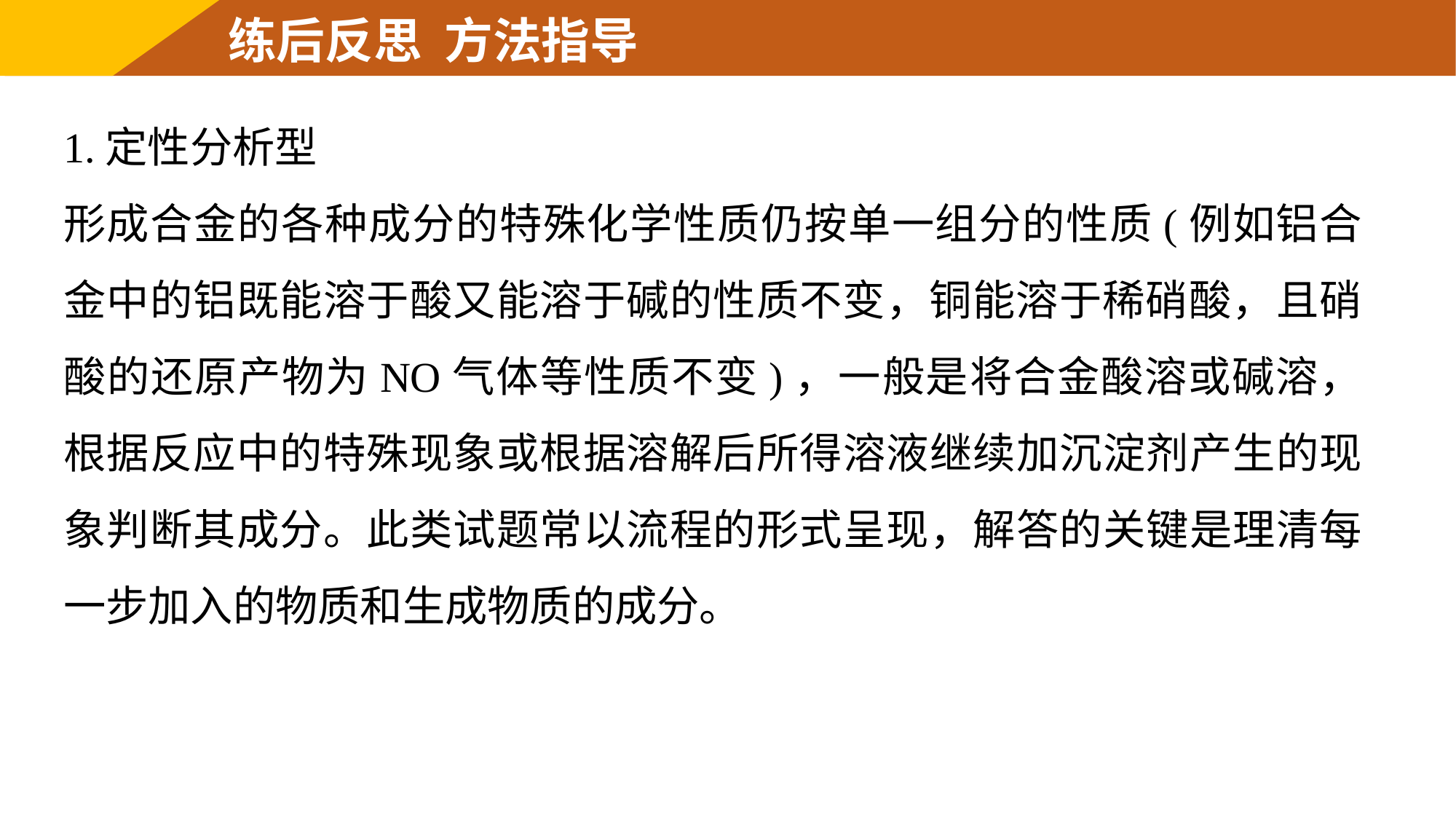

练后反思  方法指导
1.定性分析型
形成合金的各种成分的特殊化学性质仍按单一组分的性质(例如铝合金中的铝既能溶于酸又能溶于碱的性质不变，铜能溶于稀硝酸，且硝酸的还原产物为NO气体等性质不变)，一般是将合金酸溶或碱溶，根据反应中的特殊现象或根据溶解后所得溶液继续加沉淀剂产生的现象判断其成分。此类试题常以流程的形式呈现，解答的关键是理清每一步加入的物质和生成物质的成分。